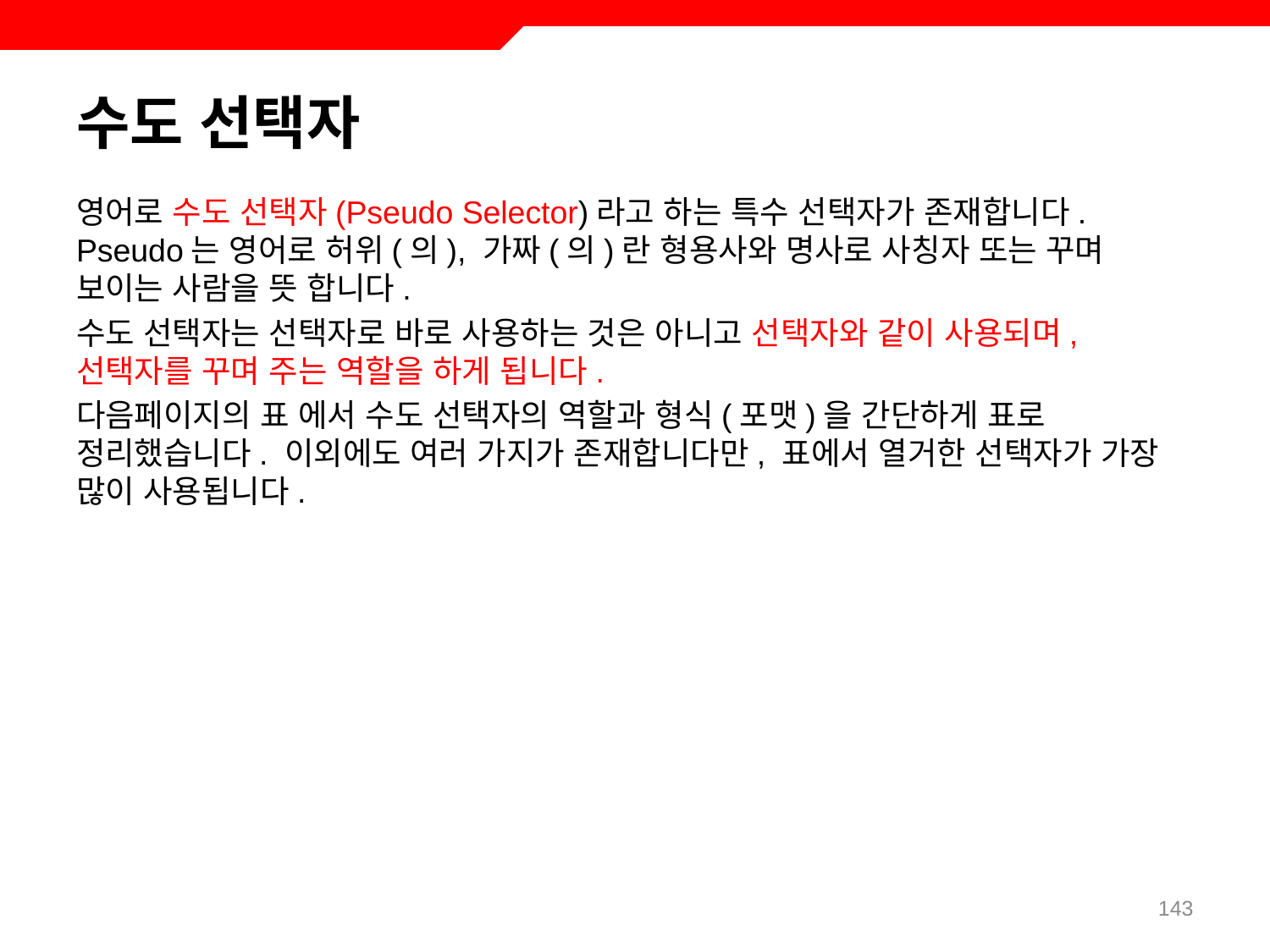

# 수도 선택자
영어로 수도 선택자(Pseudo Selector)라고 하는 특수 선택자가 존재합니다. Pseudo는 영어로 허위(의), 가짜(의)란 형용사와 명사로 사칭자 또는 꾸며 보이는 사람을 뜻 합니다.
수도 선택자는 선택자로 바로 사용하는 것은 아니고 선택자와 같이 사용되며, 선택자를 꾸며 주는 역할을 하게 됩니다.
다음페이지의 표 에서 수도 선택자의 역할과 형식(포맷)을 간단하게 표로 정리했습니다. 이외에도 여러 가지가 존재합니다만, 표에서 열거한 선택자가 가장 많이 사용됩니다.

143